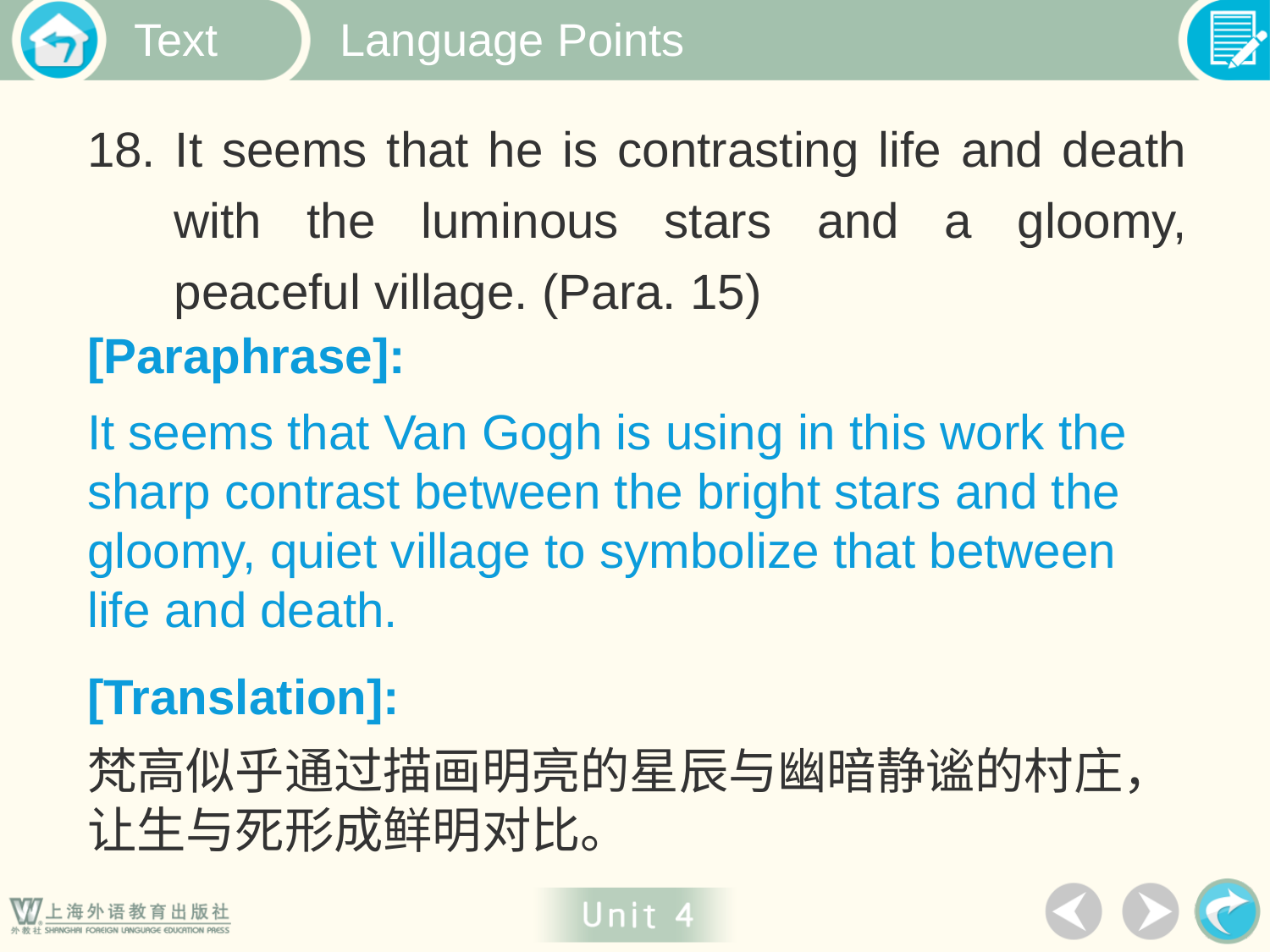

Language Points

18. It seems that he is contrasting life and death with the luminous stars and a gloomy, peaceful village. (Para. 15)
[Paraphrase]:
It seems that Van Gogh is using in this work the sharp contrast between the bright stars and the gloomy, quiet village to symbolize that between life and death.
[Translation]:
梵高似乎通过描画明亮的星辰与幽暗静谧的村庄，让生与死形成鲜明对比。